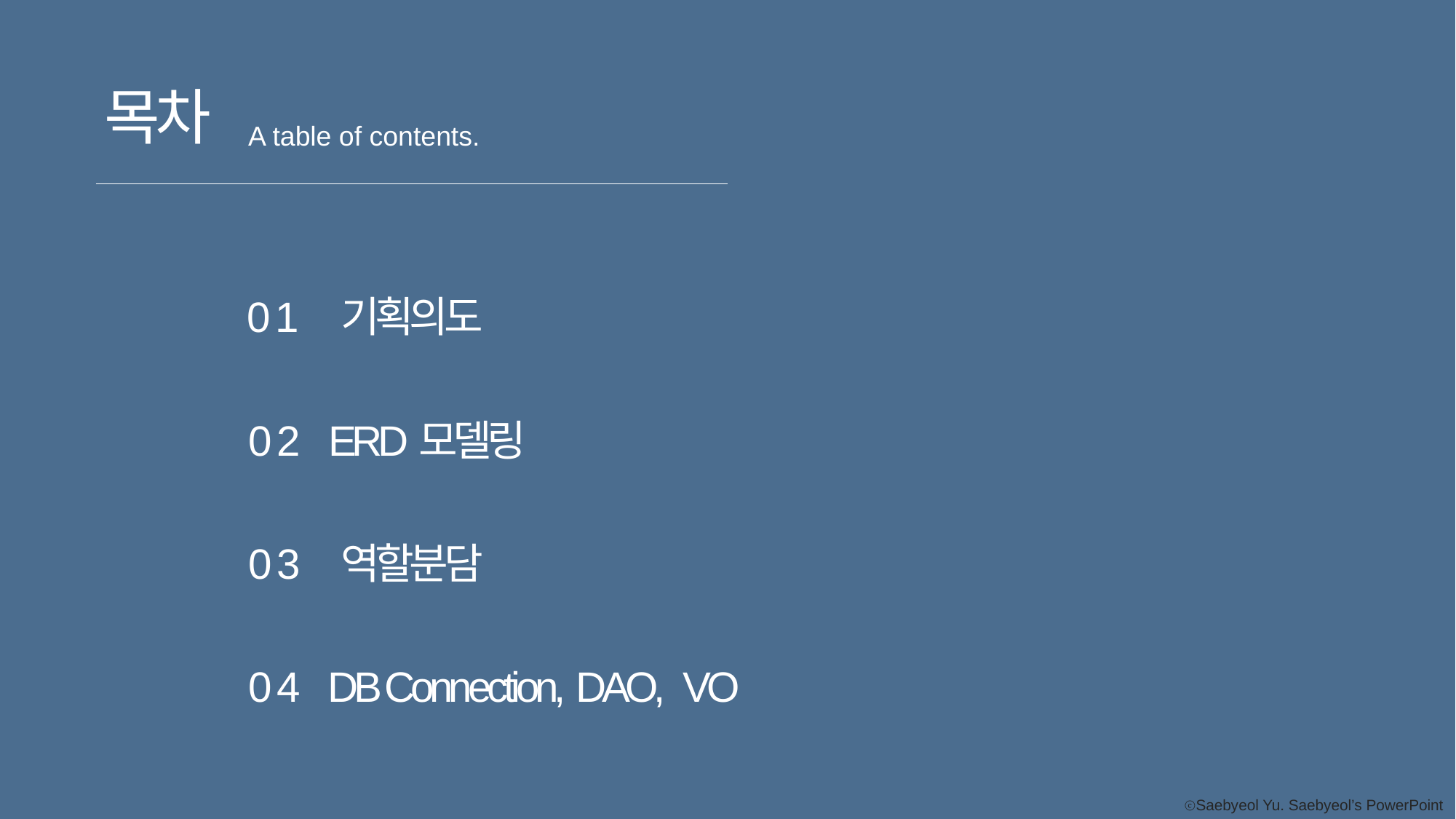

목차
A table of contents.
01
기획의도
02
ERD모델링
03
역할분담
04
DB Connection,  DAO,   VO